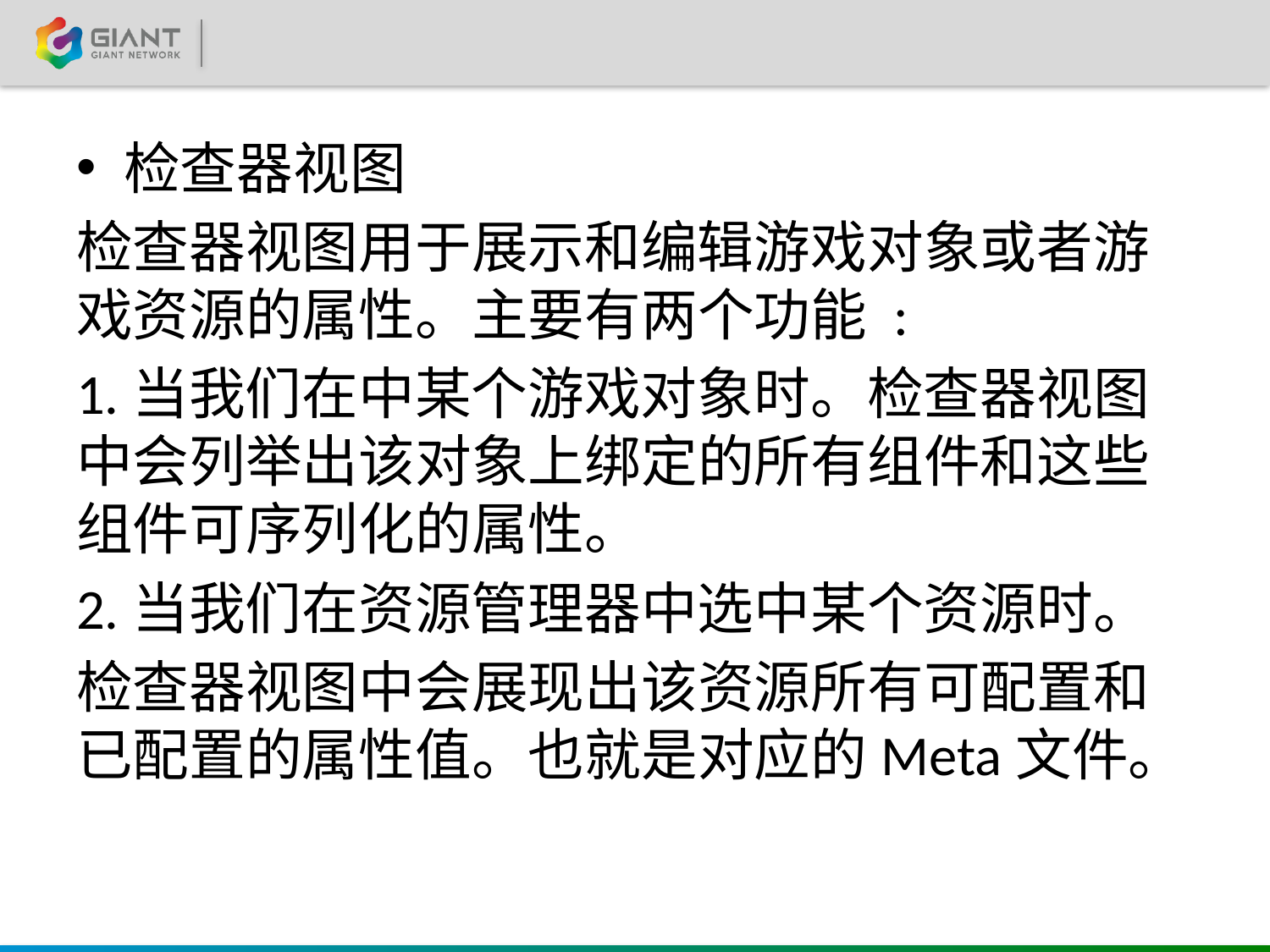

检查器视图
检查器视图用于展示和编辑游戏对象或者游戏资源的属性。主要有两个功能 :
1.当我们在中某个游戏对象时。检查器视图中会列举出该对象上绑定的所有组件和这些组件可序列化的属性。
2.当我们在资源管理器中选中某个资源时。
检查器视图中会展现出该资源所有可配置和已配置的属性值。也就是对应的Meta文件。